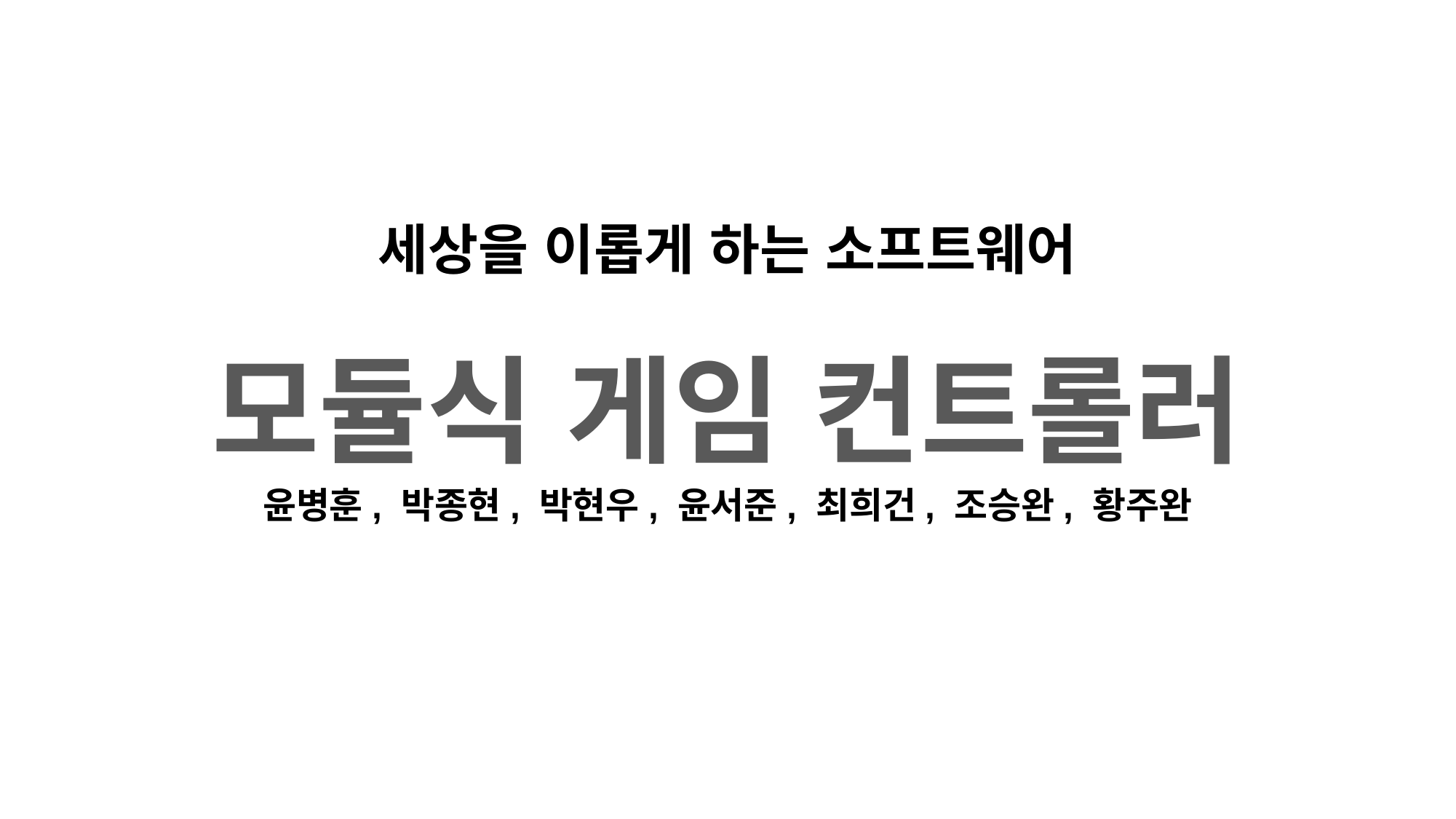

세상을 이롭게 하는 소프트웨어
# 모듈식 게임 컨트롤러
윤병훈, 박종현, 박현우, 윤서준, 최희건, 조승완, 황주완